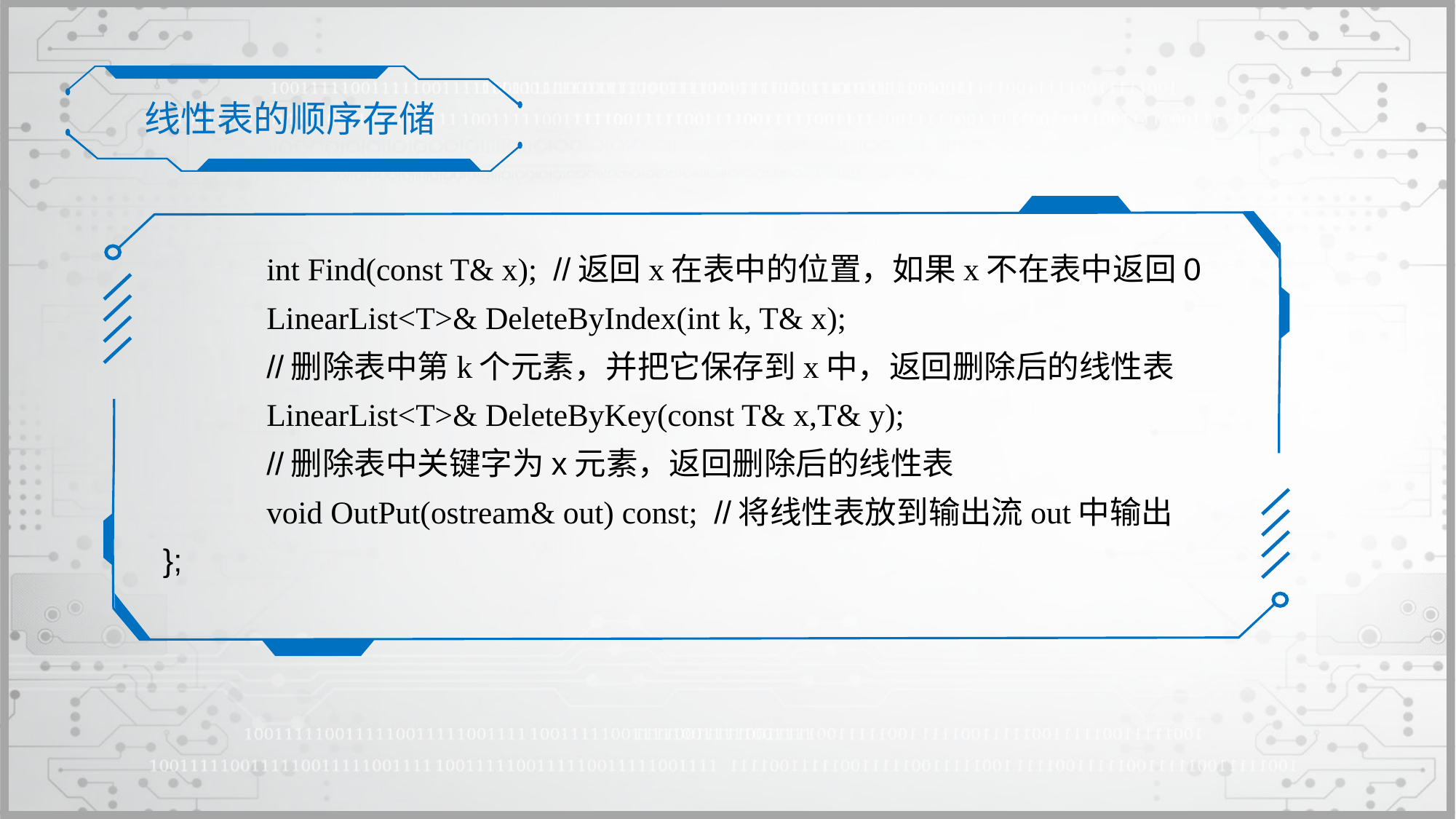

线性表的顺序存储

	int Find(const T& x);  //返回x在表中的位置，如果x不在表中返回0
	LinearList<T>& DeleteByIndex(int k, T& x);
	//删除表中第k个元素，并把它保存到x中，返回删除后的线性表
 	LinearList<T>& DeleteByKey(const T& x,T& y);
	//删除表中关键字为x元素，返回删除后的线性表
	void OutPut(ostream& out) const;  //将线性表放到输出流out中输出
};